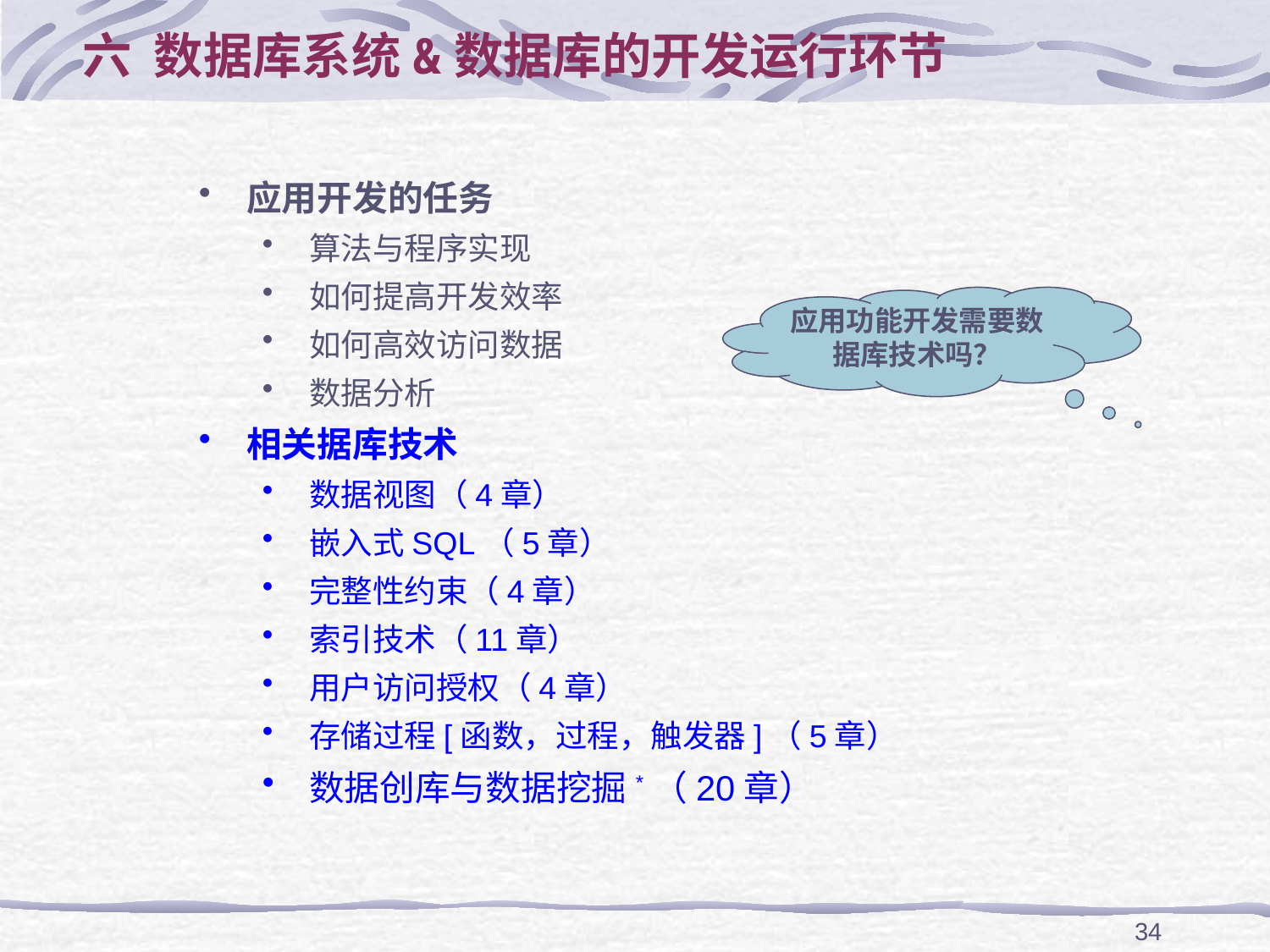

六  数据库系统&数据库的开发运行环节
应用开发的任务
算法与程序实现
如何提高开发效率
如何高效访问数据
数据分析
相关据库技术
数据视图（4章）
嵌入式SQL（5章）
完整性约束（4章）
索引技术（11章）
用户访问授权（4章）
存储过程[函数，过程，触发器]（5章）
数据创库与数据挖掘*（20章）
应用功能开发需要数据库技术吗？
34